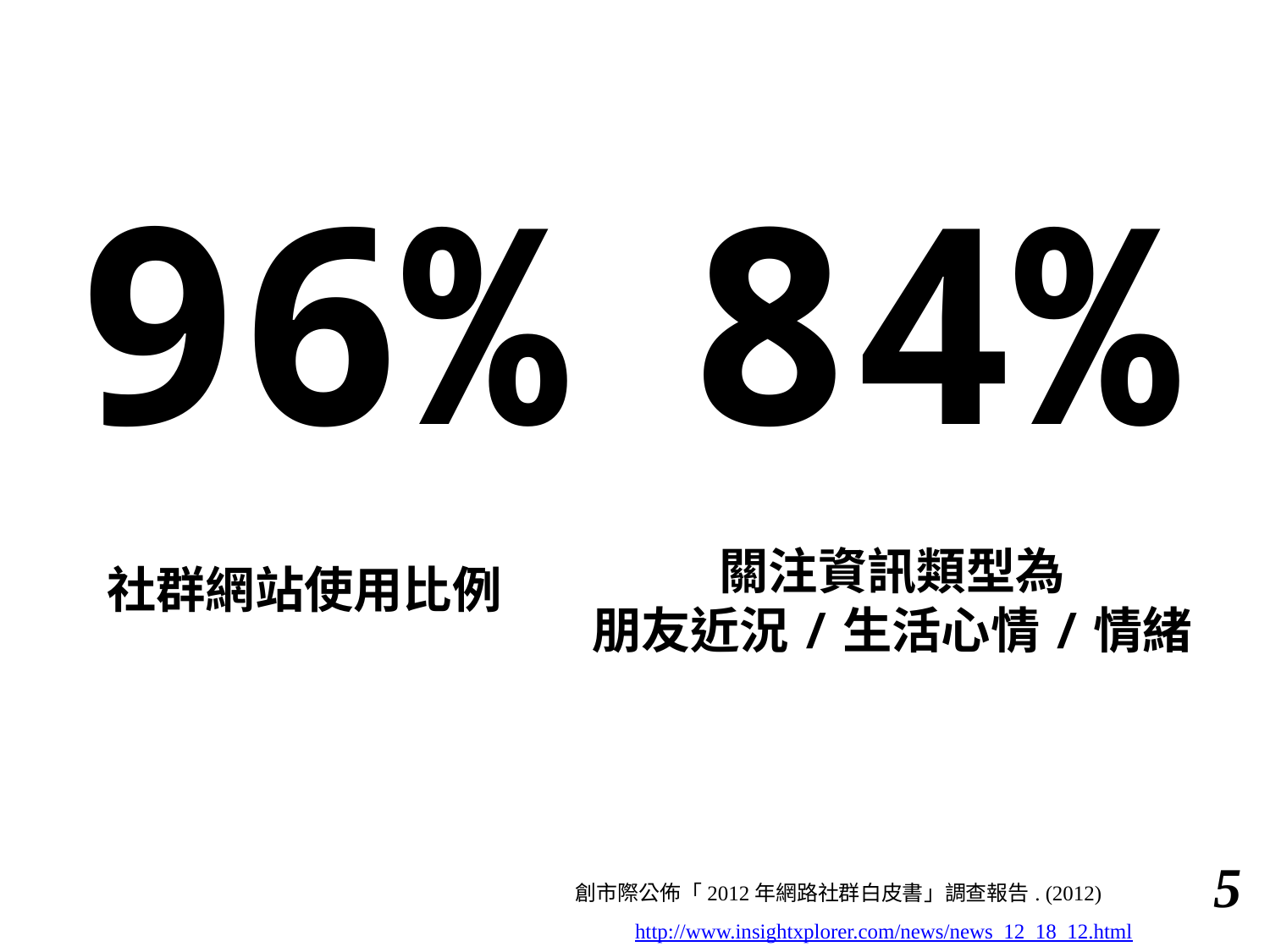

96%
84%
關注資訊類型為
朋友近況/生活心情/情緒
社群網站使用比例
5
創市際公佈「2012年網路社群白皮書」調查報告. (2012)　http://www.insightxplorer.com/news/news_12_18_12.html